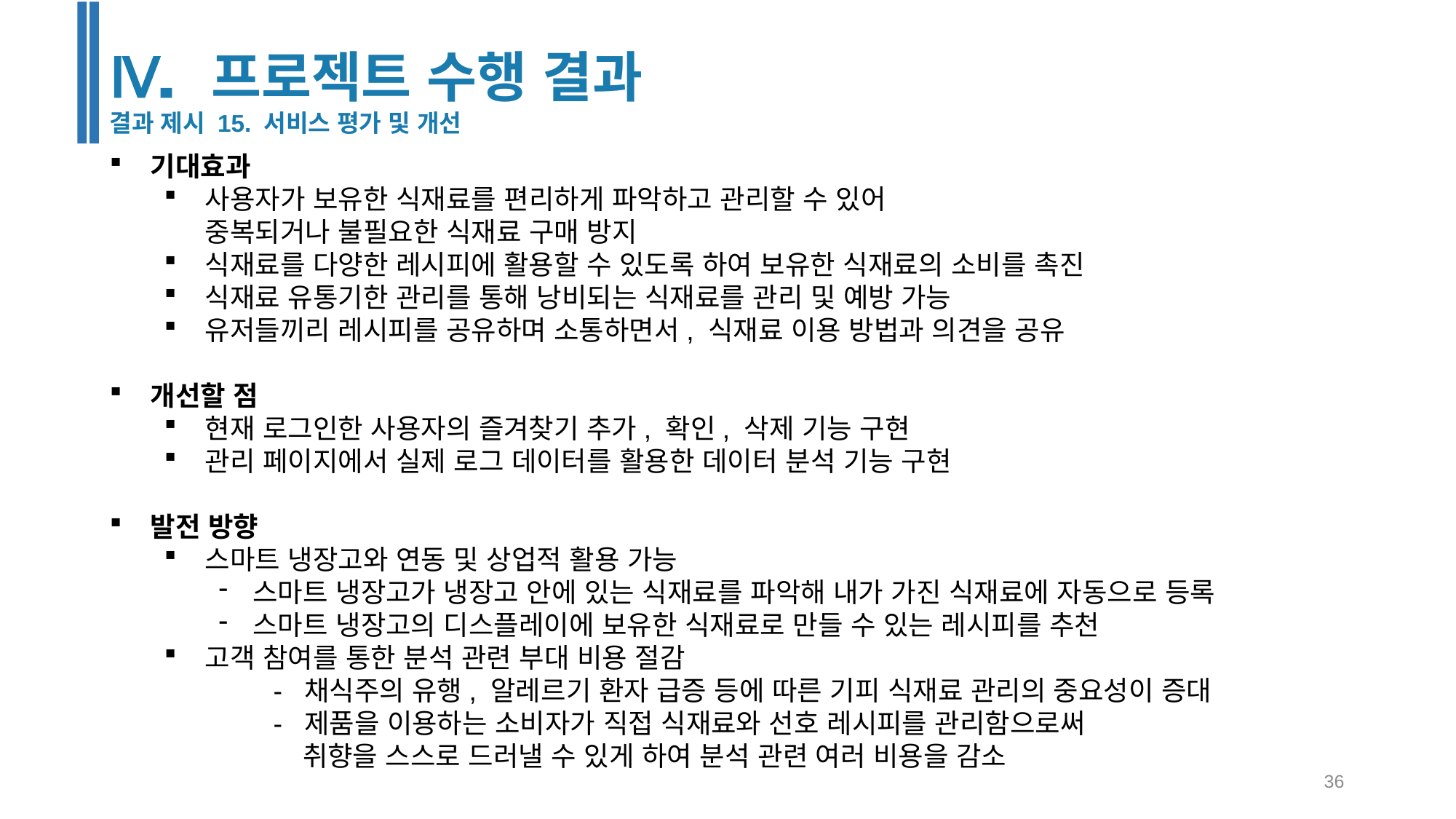

Ⅳ.  프로젝트 수행 결과
결과 제시 15. 서비스 평가 및 개선
기대효과
사용자가 보유한 식재료를 편리하게 파악하고 관리할 수 있어
중복되거나 불필요한 식재료 구매 방지
식재료를 다양한 레시피에 활용할 수 있도록 하여 보유한 식재료의 소비를 촉진
식재료 유통기한 관리를 통해 낭비되는 식재료를 관리 및 예방 가능
유저들끼리 레시피를 공유하며 소통하면서, 식재료 이용 방법과 의견을 공유

개선할 점
현재 로그인한 사용자의 즐겨찾기 추가, 확인, 삭제 기능 구현
관리 페이지에서 실제 로그 데이터를 활용한 데이터 분석 기능 구현

발전 방향
스마트 냉장고와 연동 및 상업적 활용 가능
스마트 냉장고가 냉장고 안에 있는 식재료를 파악해 내가 가진 식재료에 자동으로 등록
스마트 냉장고의 디스플레이에 보유한 식재료로 만들 수 있는 레시피를 추천
고객 참여를 통한 분석 관련 부대 비용 절감
	-  채식주의 유행, 알레르기 환자 급증 등에 따른 기피 식재료 관리의 중요성이 증대
	-  제품을 이용하는 소비자가 직접 식재료와 선호 레시피를 관리함으로써
	   취향을 스스로 드러낼 수 있게 하여 분석 관련 여러 비용을 감소

36